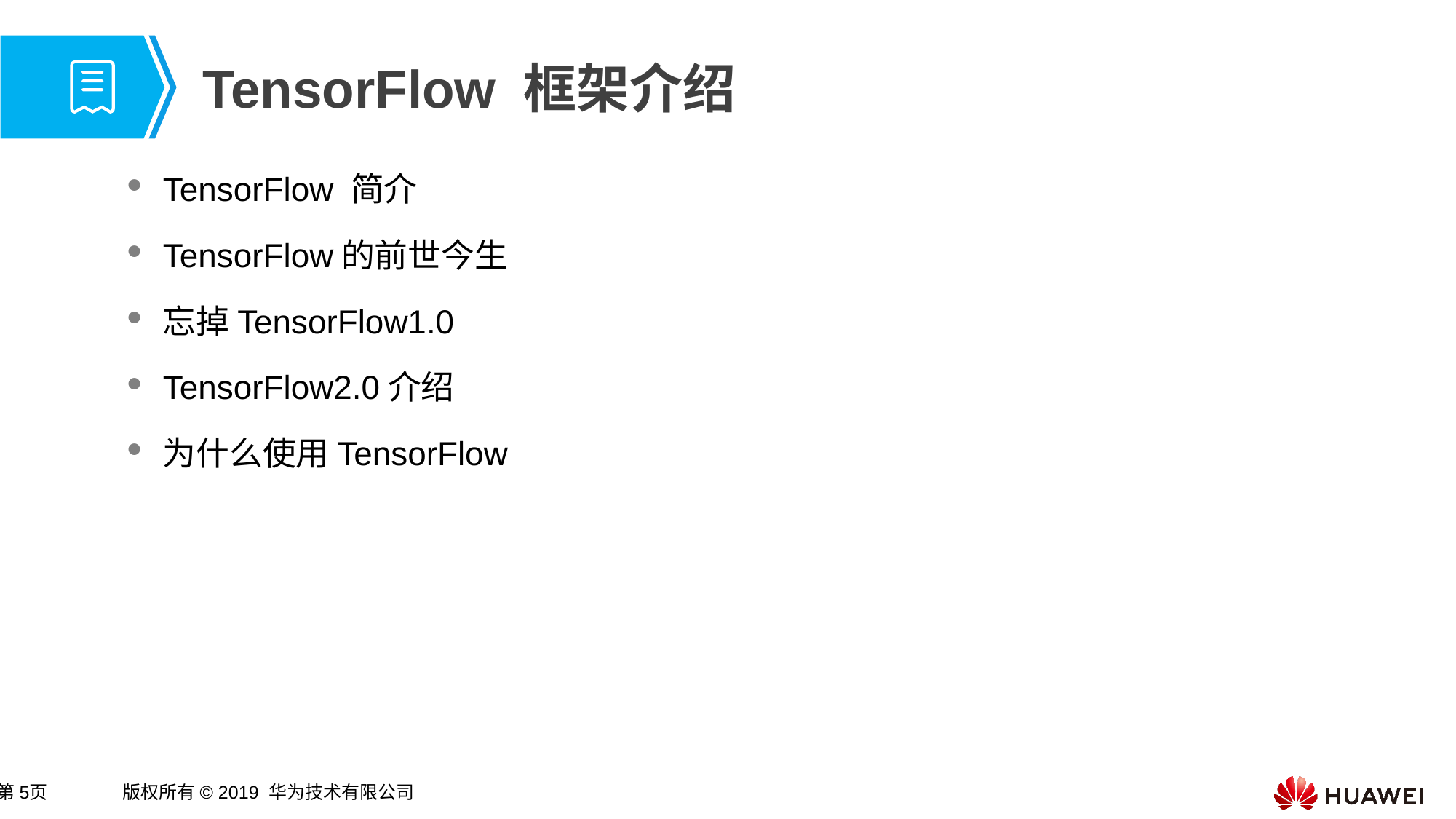

# TensorFlow 框架介绍
TensorFlow 简介
TensorFlow的前世今生
忘掉TensorFlow1.0
TensorFlow2.0介绍
为什么使用TensorFlow